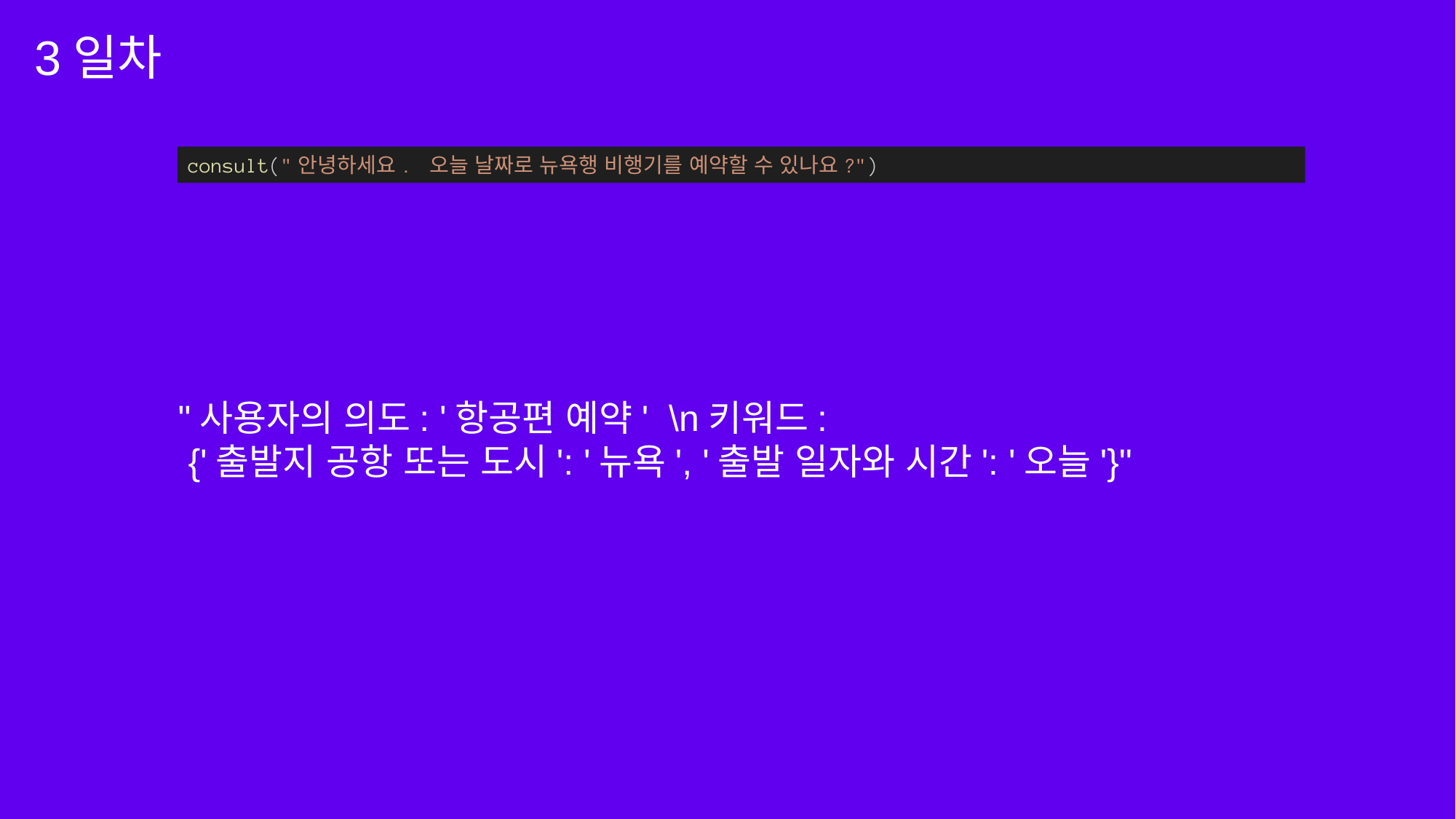

3일차
consult("안녕하세요. 오늘 날짜로 뉴욕행 비행기를 예약할 수 있나요?")
"사용자의 의도: '항공편 예약'  \n키워드:
 {'출발지 공항 또는 도시': '뉴욕', '출발 일자와 시간': '오늘'}"